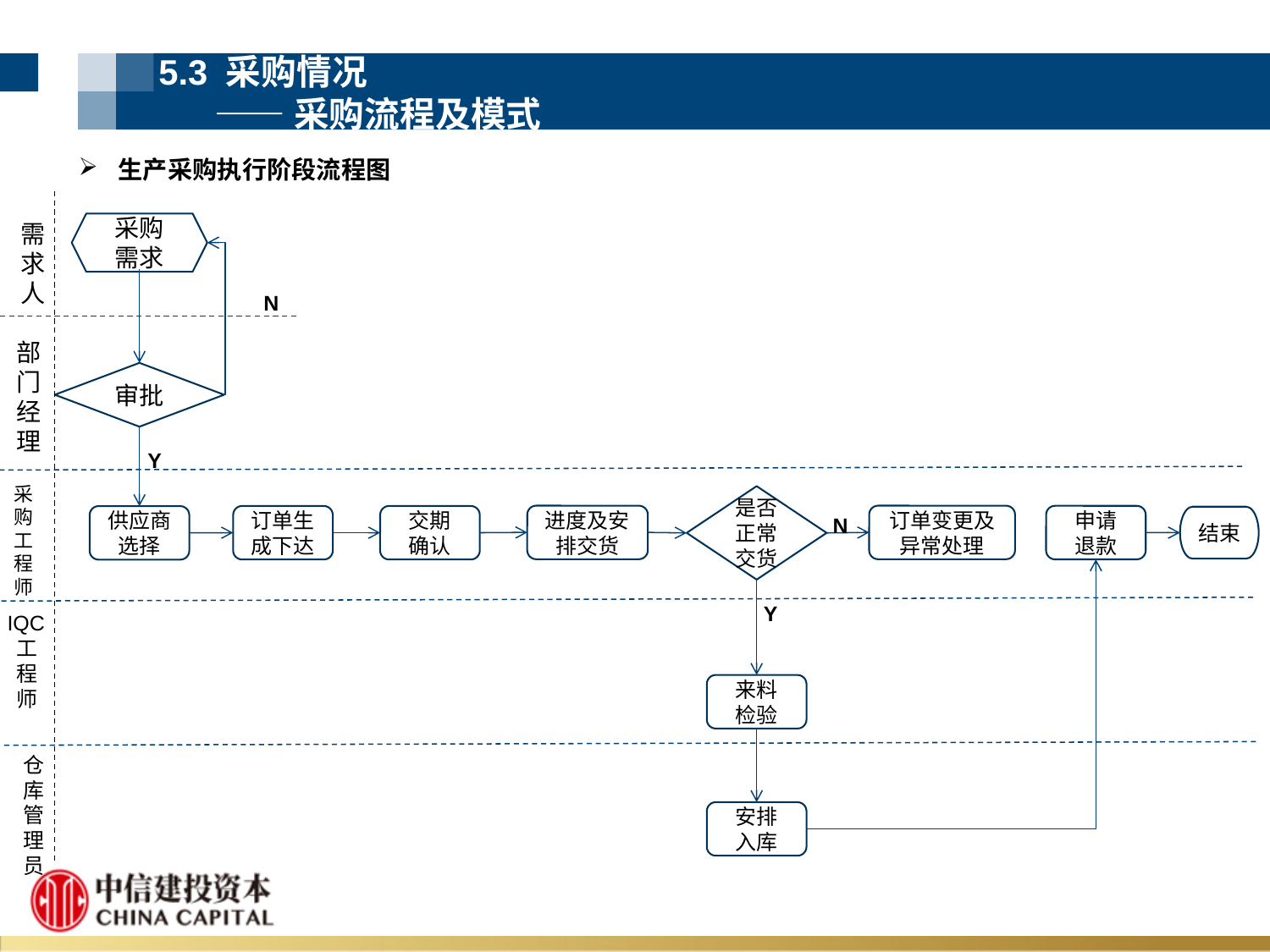

5.3 采购情况
       ——采购流程及模式
生产采购执行阶段流程图
需求人
采购
需求
N
部门经理
审批
Y
采购工程师
是否正常交货
进度及安排交货
订单变更及异常处理
申请
退款
订单生成下达
交期
确认
供应商
选择
N
结束
Y
IQC工程师
来料
检验
仓库管理员
安排
入库